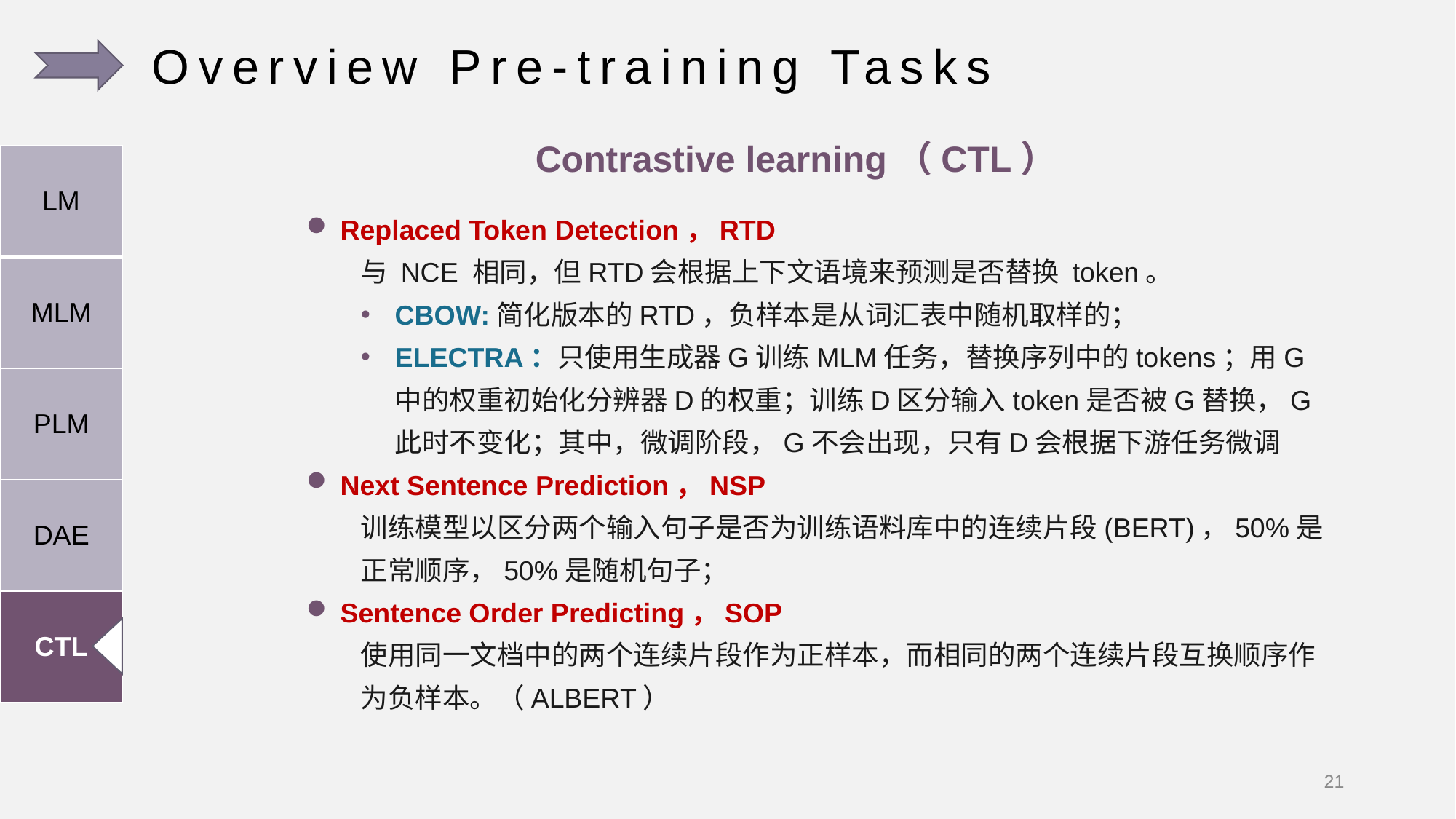

Overview Pre-training Tasks

Contrastive learning（CTL）
| LM |
| --- |
| MLM |
| PLM |
| DAE |
| CTL |
Replaced Token Detection，RTD
与 NCE 相同，但RTD会根据上下文语境来预测是否替换 token。
CBOW:简化版本的RTD，负样本是从词汇表中随机取样的；
ELECTRA：只使用生成器G训练MLM任务，替换序列中的tokens；用G中的权重初始化分辨器D的权重；训练D区分输入token是否被G替换，G此时不变化；其中，微调阶段，G不会出现，只有D会根据下游任务微调
Next Sentence Prediction，NSP
训练模型以区分两个输入句子是否为训练语料库中的连续片段(BERT)，50%是正常顺序，50%是随机句子；
Sentence Order Predicting，SOP
使用同一文档中的两个连续片段作为正样本，而相同的两个连续片段互换顺序作为负样本。（ALBERT）

21